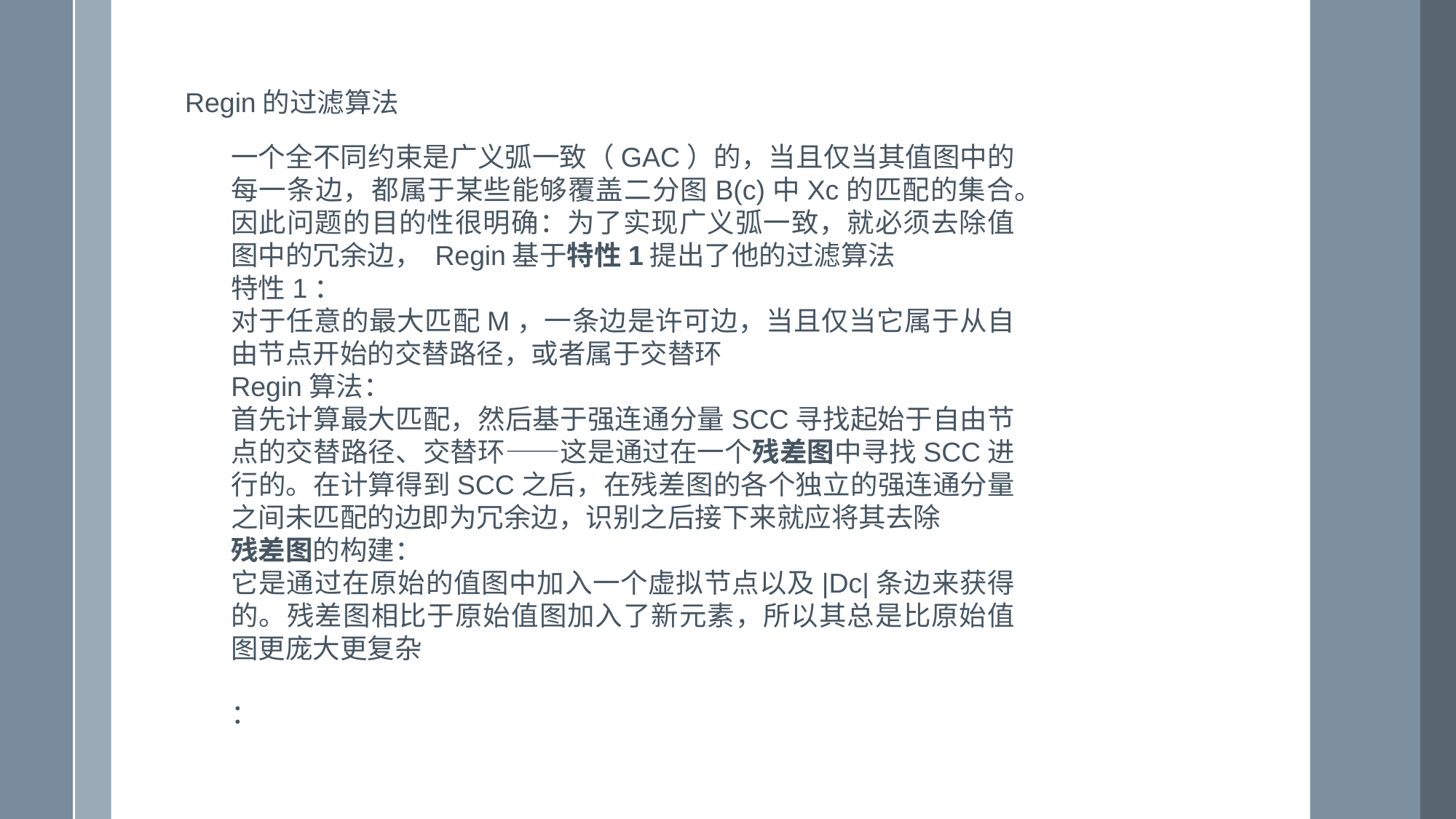

Regin的过滤算法
一个全不同约束是广义弧一致（GAC）的，当且仅当其值图中的每一条边，都属于某些能够覆盖二分图B(c)中Xc的匹配的集合。
因此问题的目的性很明确：为了实现广义弧一致，就必须去除值图中的冗余边， Regin基于特性1提出了他的过滤算法
特性1：
对于任意的最大匹配M，一条边是许可边，当且仅当它属于从自由节点开始的交替路径，或者属于交替环
Regin算法：
首先计算最大匹配，然后基于强连通分量SCC寻找起始于自由节点的交替路径、交替环——这是通过在一个残差图中寻找SCC进行的。在计算得到SCC之后，在残差图的各个独立的强连通分量之间未匹配的边即为冗余边，识别之后接下来就应将其去除
残差图的构建：
它是通过在原始的值图中加入一个虚拟节点以及|Dc|条边来获得的。残差图相比于原始值图加入了新元素，所以其总是比原始值图更庞大更复杂

：